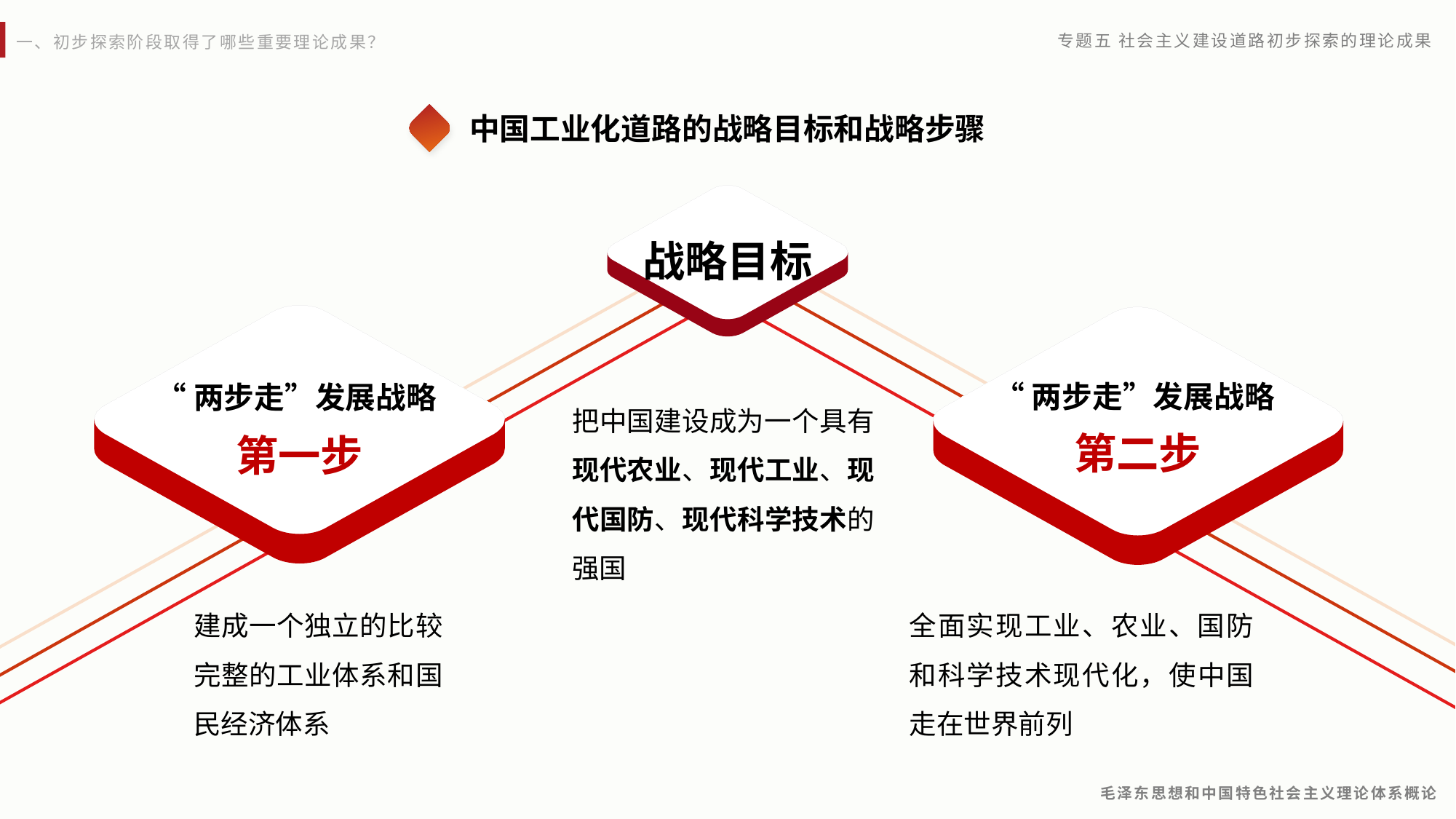

中国工业化道路的战略目标和战略步骤

战略目标

“两步走”发展战略
“两步走”发展战略
把中国建设成为一个具有现代农业、现代工业、现代国防、现代科学技术的强国
第一步
第二步
建成一个独立的比较完整的工业体系和国民经济体系
全面实现工业、农业、国防和科学技术现代化，使中国走在世界前列